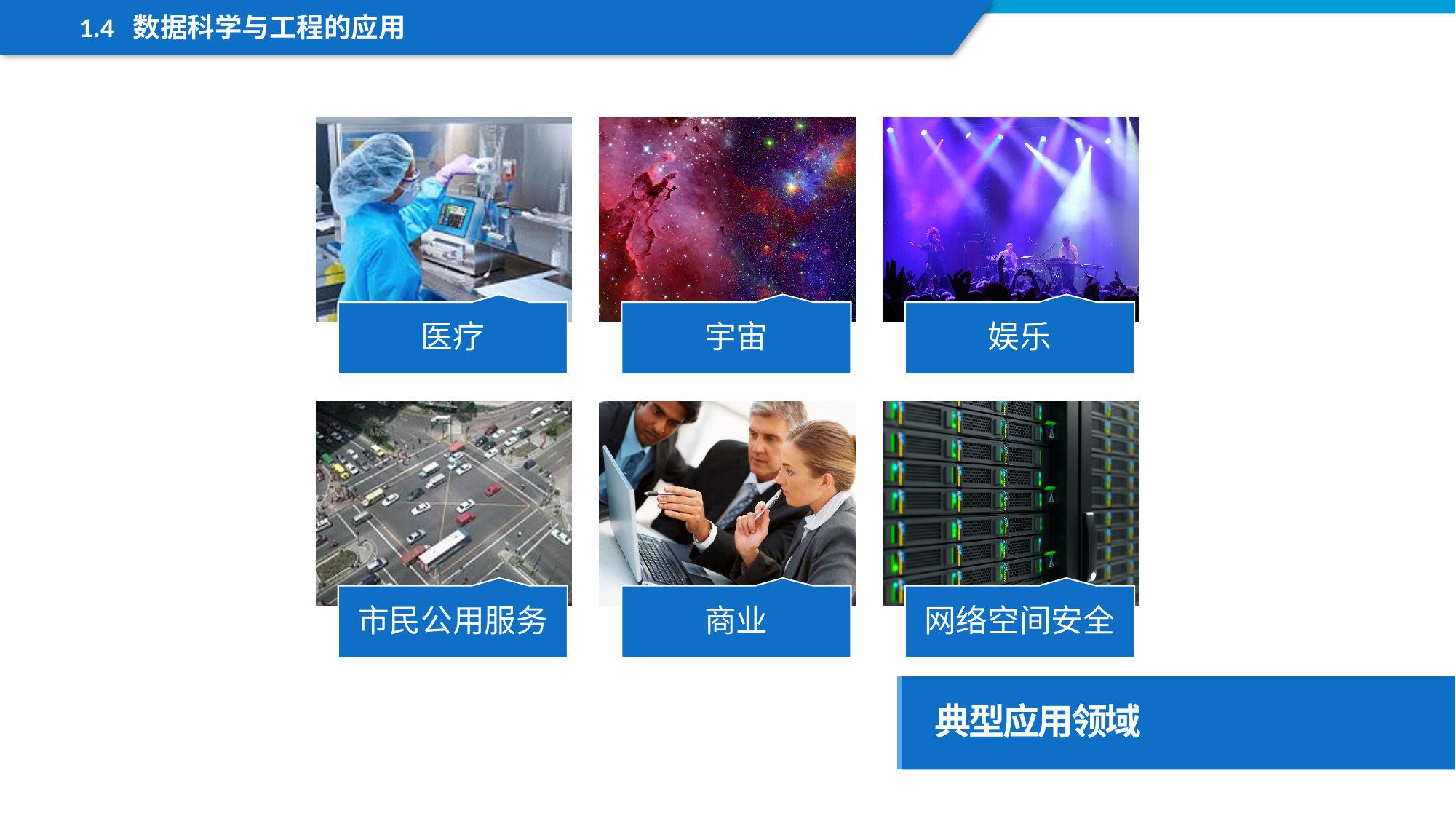

1.4  数据科学与工程的应用
医疗
宇宙
娱乐
市民公用服务
商业
网络空间安全

典型应用领域